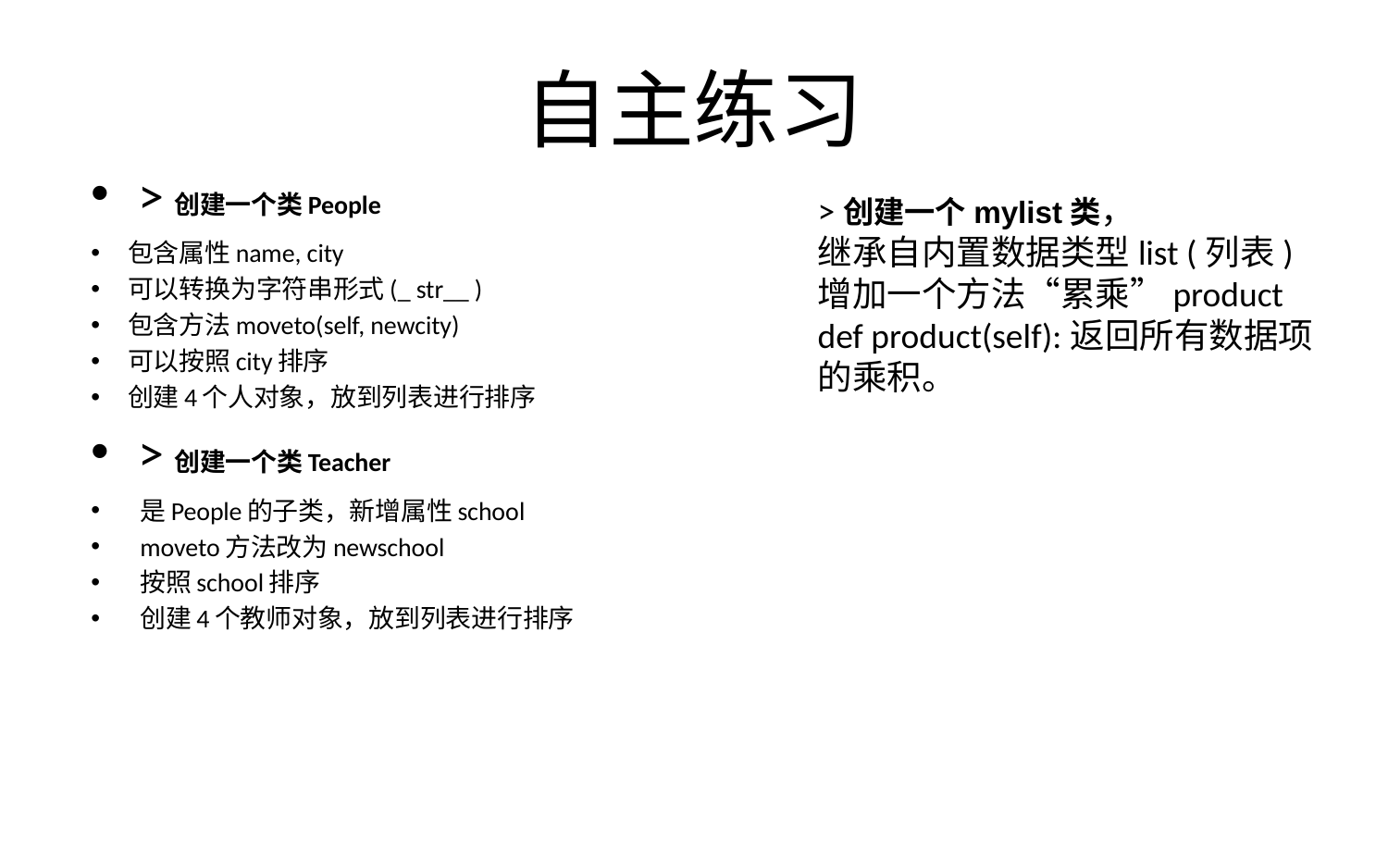

# 自主练习
>创建一个类People
包含属性name, city
可以转换为字符串形式(_ str__ )
包含方法moveto(self, newcity)
可以按照city排序
创建4个人对象，放到列表进行排序
>创建一个类Teacher
是People的子类，新增属性school
moveto方法改为newschool
按照school排序
创建4个教师对象，放到列表进行排序
>创建一个mylist类，
继承自内置数据类型list (列表)
增加一个方法“累乘”product
def product(self):返回所有数据项的乘积。